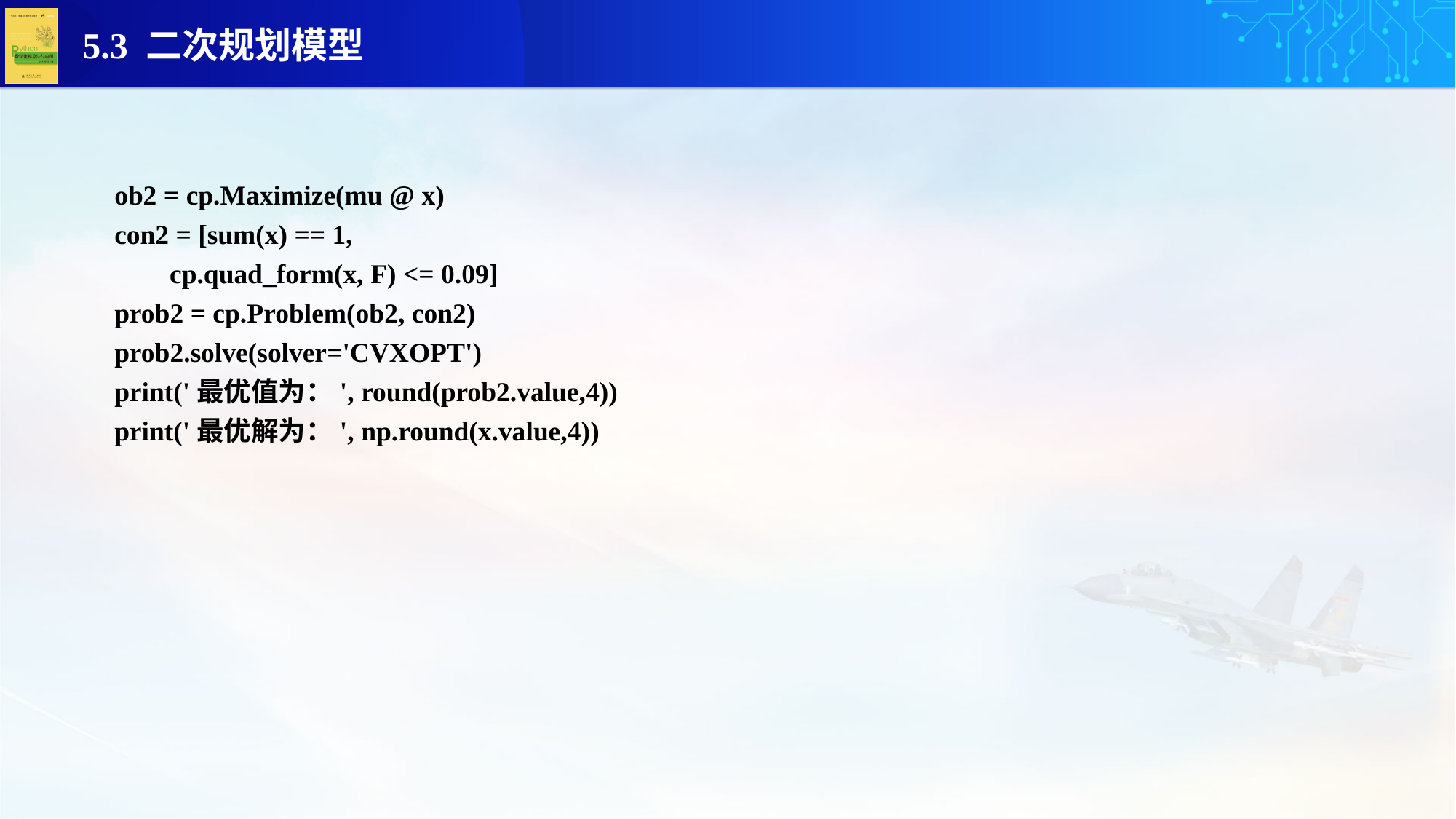

ob2 = cp.Maximize(mu @ x)
con2 = [sum(x) == 1,
        cp.quad_form(x, F) <= 0.09]
prob2 = cp.Problem(ob2, con2)
prob2.solve(solver='CVXOPT')
print('最优值为：', round(prob2.value,4))
print('最优解为：', np.round(x.value,4))